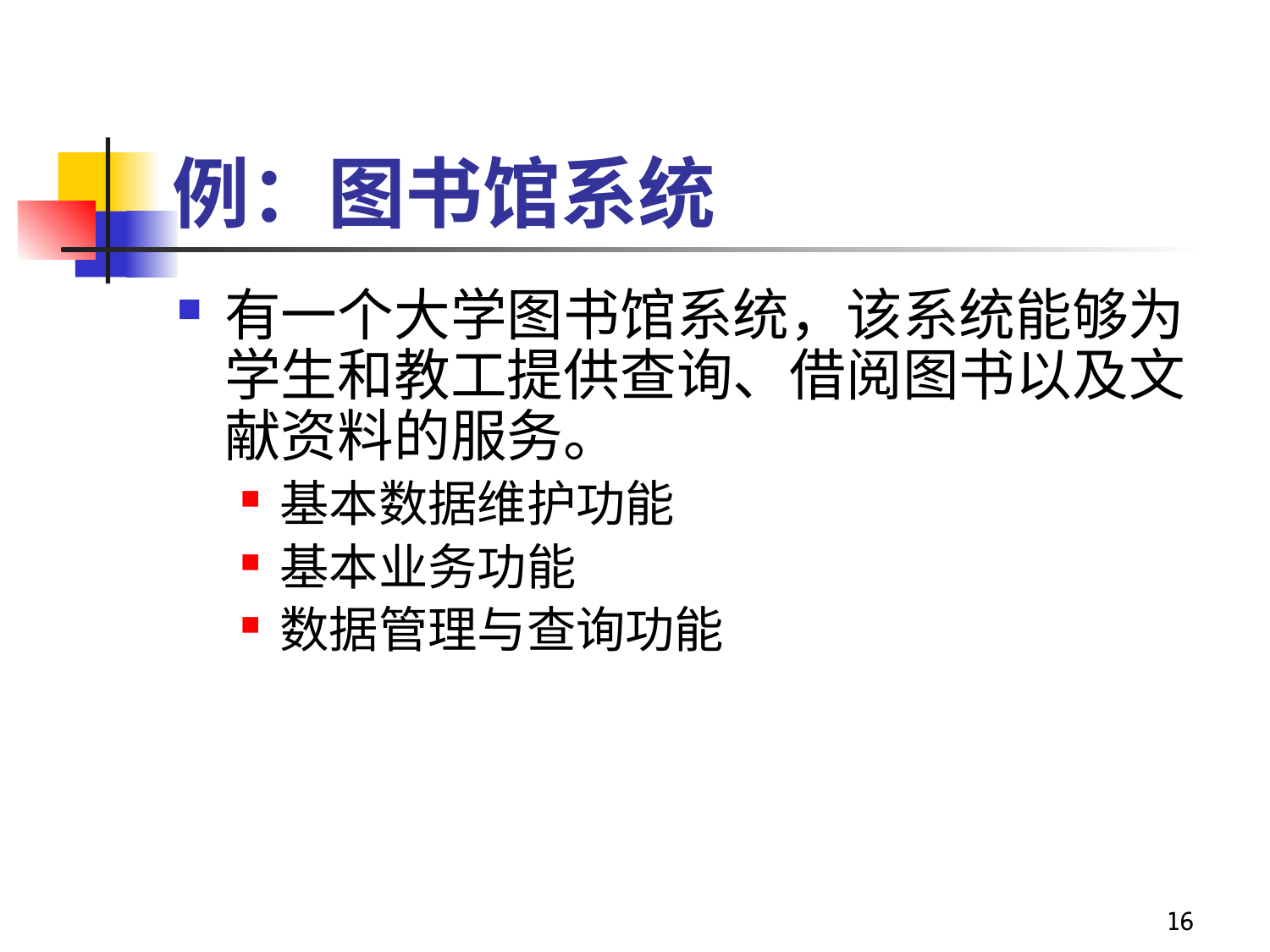

# 例：图书馆系统
有一个大学图书馆系统，该系统能够为学生和教工提供查询、借阅图书以及文献资料的服务。
基本数据维护功能
基本业务功能
数据管理与查询功能
16